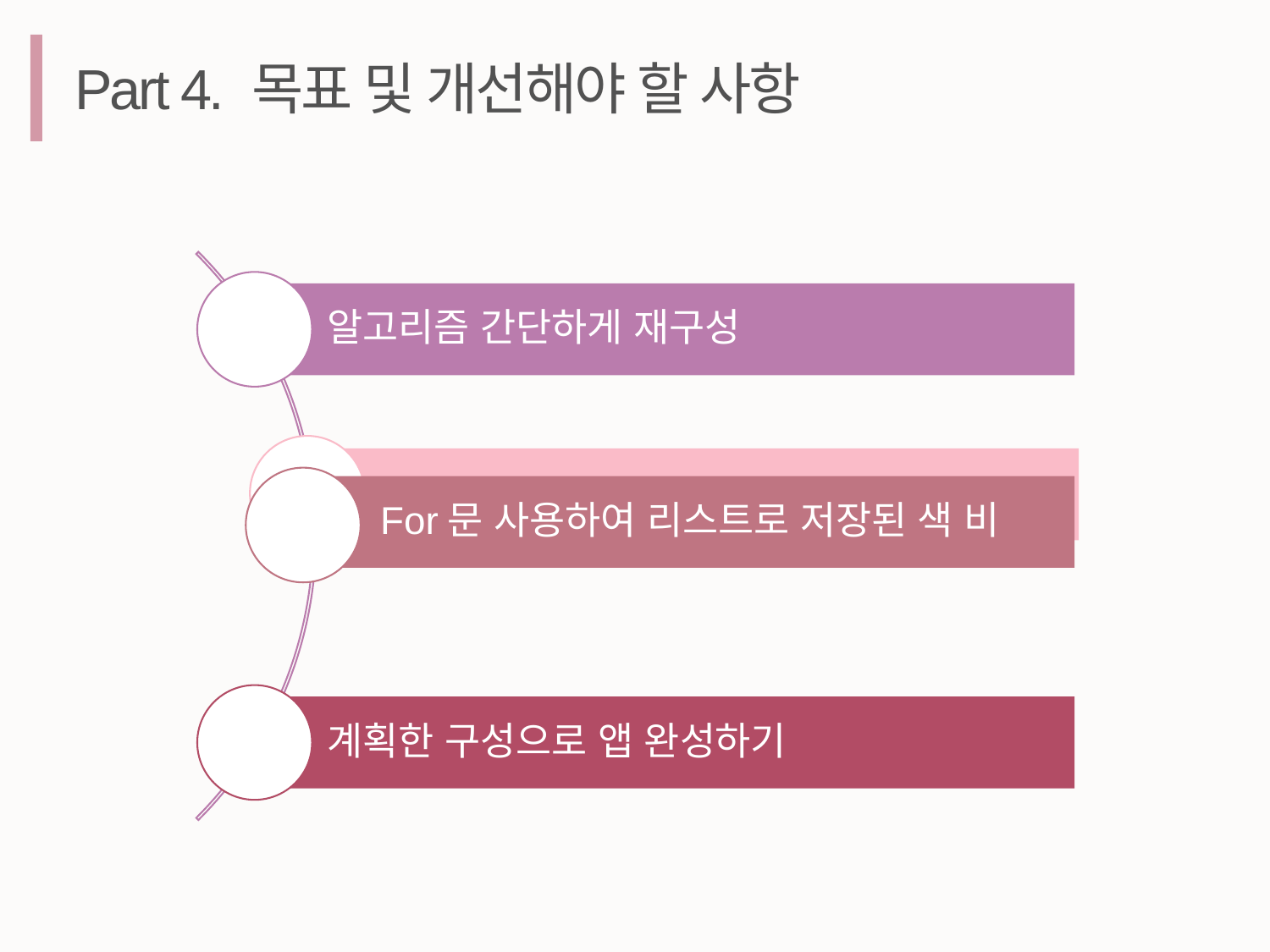

Part 4. 목표 및 개선해야 할 사항
알고리즘 간단하게 재구성

For문 사용하여 리스트로 저장된 색 비
계획한 구성으로 앱 완성하기